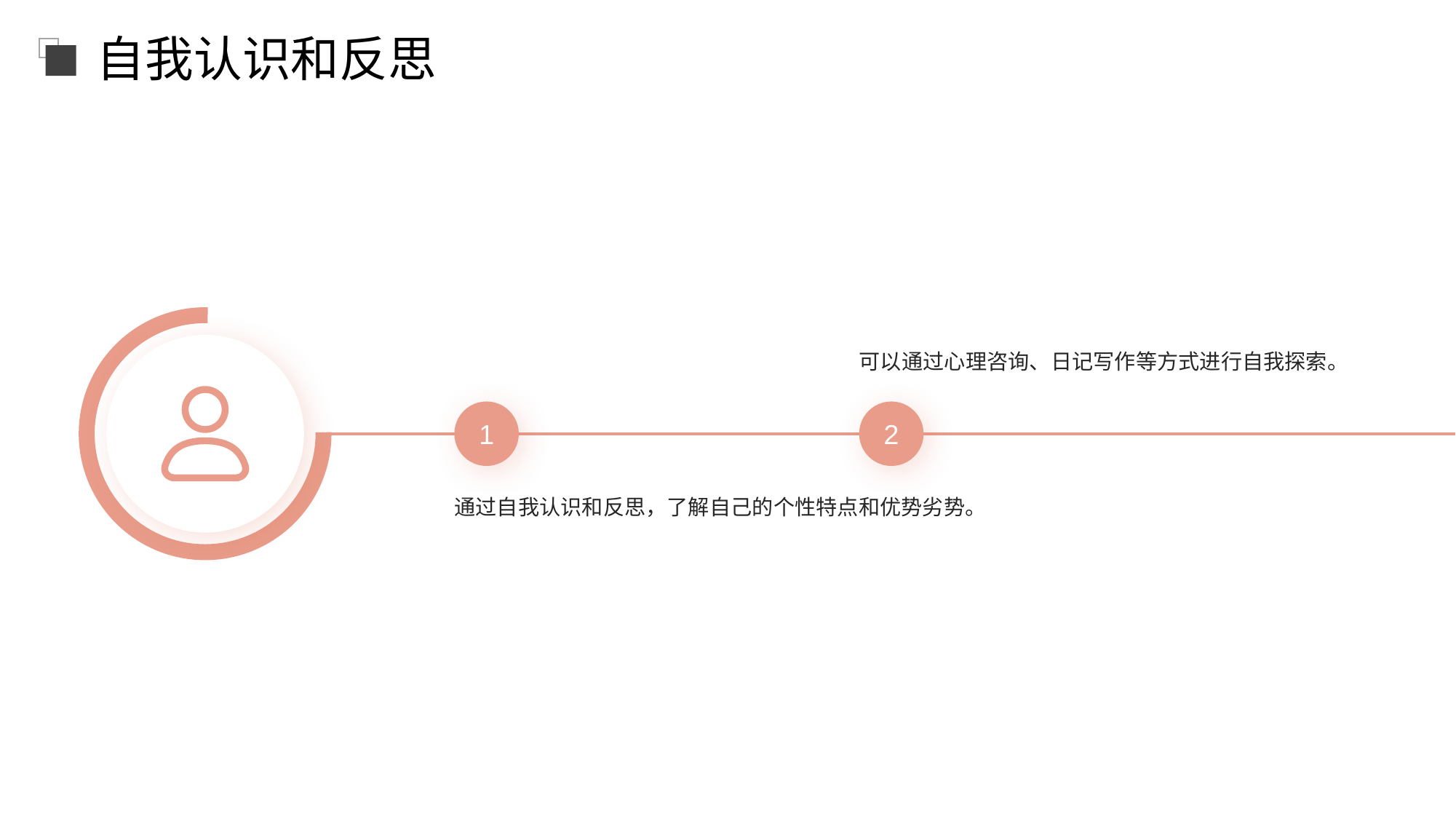

自我认识和反思

可以通过心理咨询、日记写作等方式进行自我探索。

1
2
通过自我认识和反思，了解自己的个性特点和优势劣势。